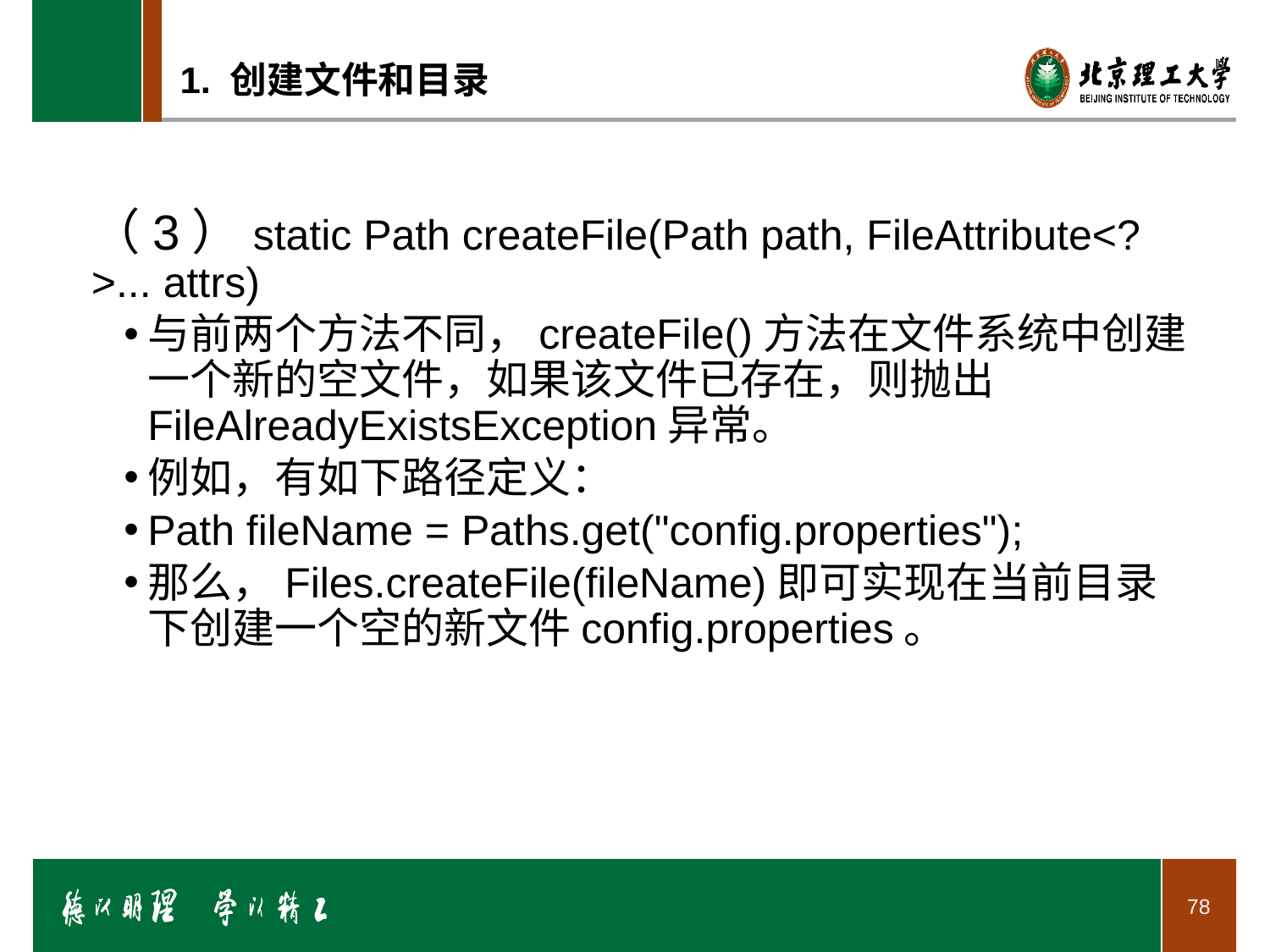

# 1. 创建文件和目录
（3）static Path createFile(Path path, FileAttribute<?>... attrs)
与前两个方法不同，createFile()方法在文件系统中创建一个新的空文件，如果该文件已存在，则抛出FileAlreadyExistsException异常。
例如，有如下路径定义：
Path fileName = Paths.get("config.properties");
那么，Files.createFile(fileName)即可实现在当前目录下创建一个空的新文件config.properties。